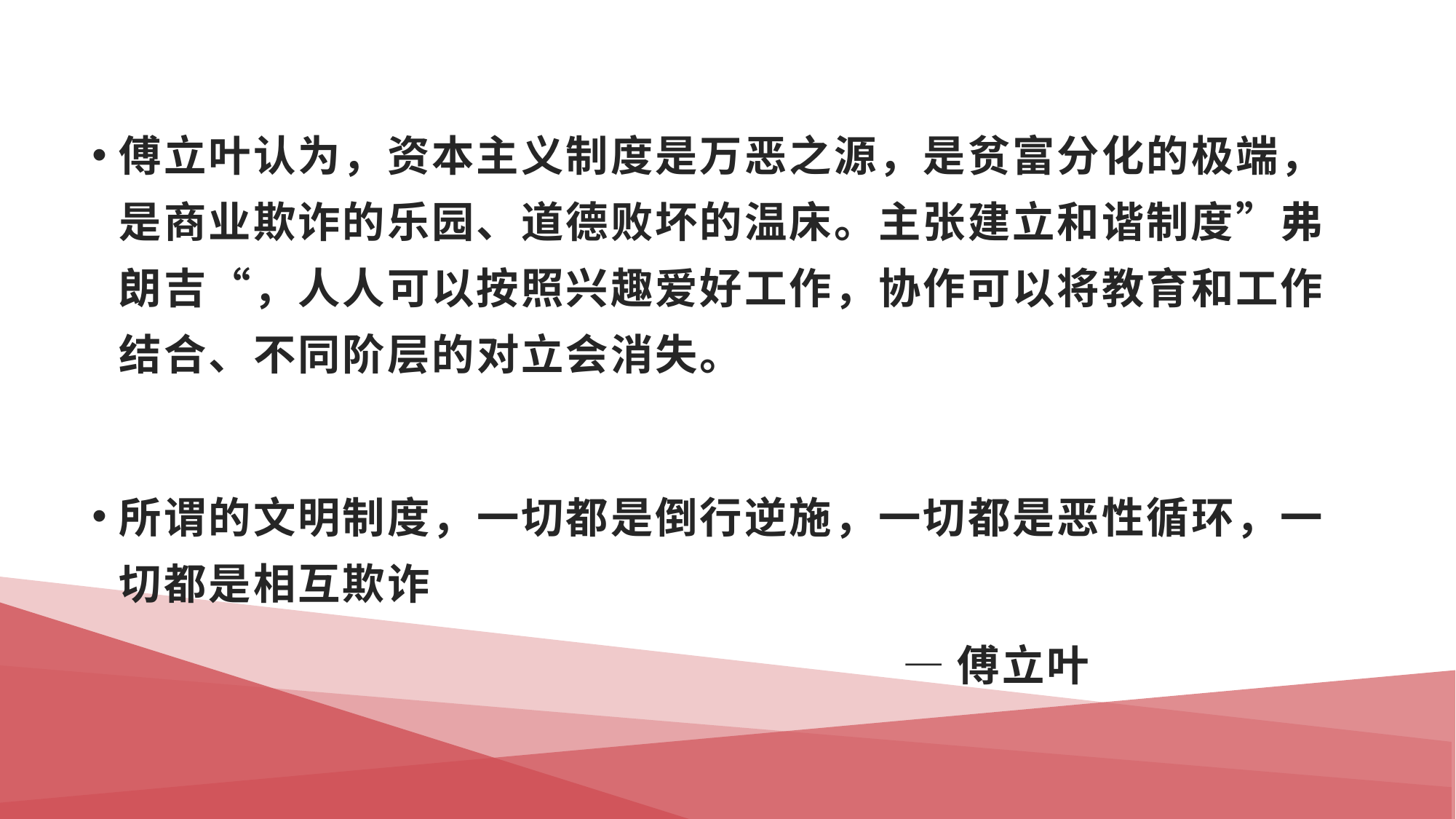

傅立叶认为，资本主义制度是万恶之源，是贫富分化的极端，是商业欺诈的乐园、道德败坏的温床。主张建立和谐制度”弗朗吉“，人人可以按照兴趣爱好工作，协作可以将教育和工作结合、不同阶层的对立会消失。

所谓的文明制度，一切都是倒行逆施，一切都是恶性循环，一切都是相互欺诈
                                                                    —傅立叶